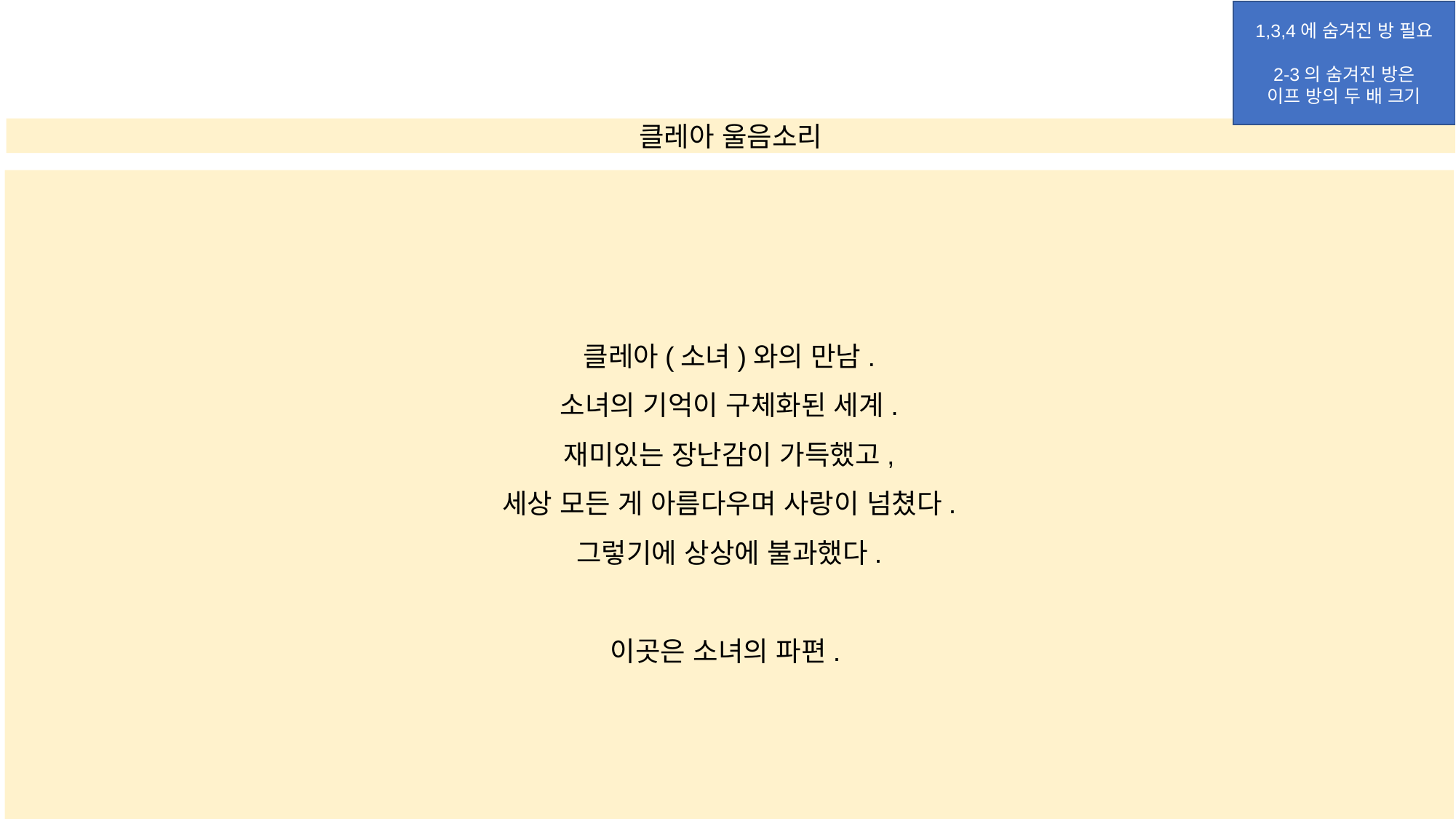

1,3,4에 숨겨진 방 필요

2-3의 숨겨진 방은
이프 방의 두 배 크기
클레아 울음소리
클레아(소녀)와의 만남.
소녀의 기억이 구체화된 세계.
재미있는 장난감이 가득했고,
세상 모든 게 아름다우며 사랑이 넘쳤다.
그렇기에 상상에 불과했다.

이곳은 소녀의 파편.